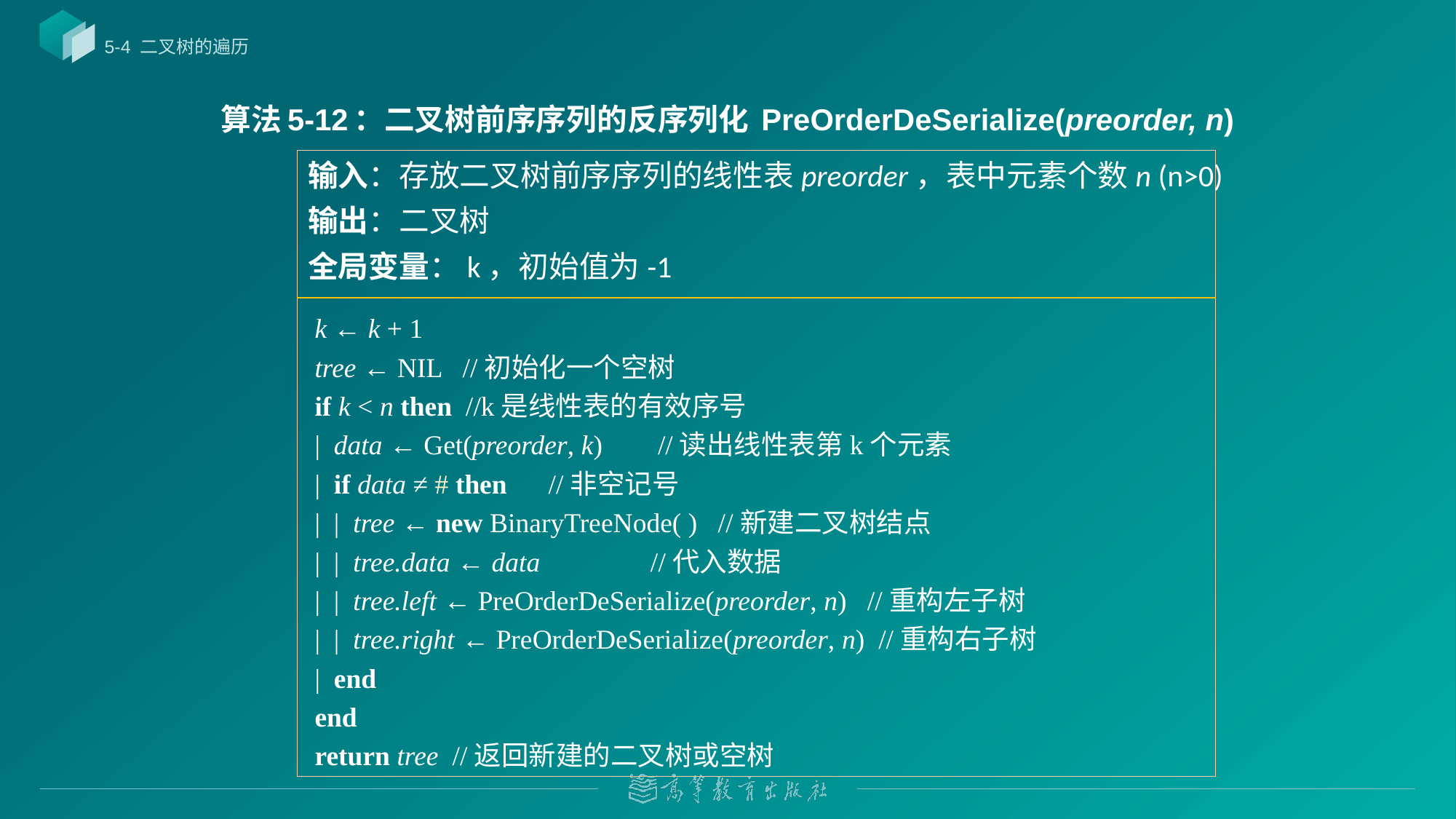

5-4 二叉树的遍历
# 算法5-12：二叉树前序序列的反序列化 PreOrderDeSerialize(preorder, n)

 k ← k + 1
 tree ← NIL   //初始化一个空树
 if k < n then  //k是线性表的有效序号
 |  data ← Get(preorder, k)        //读出线性表第k个元素
 |  if data ≠ # then      //非空记号
 |  |  tree ← new BinaryTreeNode( )   //新建二叉树结点
 |  |  tree.data ← data                //代入数据
 |  |  tree.left ← PreOrderDeSerialize(preorder, n)   //重构左子树
 |  |  tree.right ← PreOrderDeSerialize(preorder, n)  //重构右子树
 |  end
 end
 return tree  //返回新建的二叉树或空树
输入：存放二叉树前序序列的线性表preorder，表中元素个数n (n>0)
输出：二叉树
全局变量：k，初始值为-1